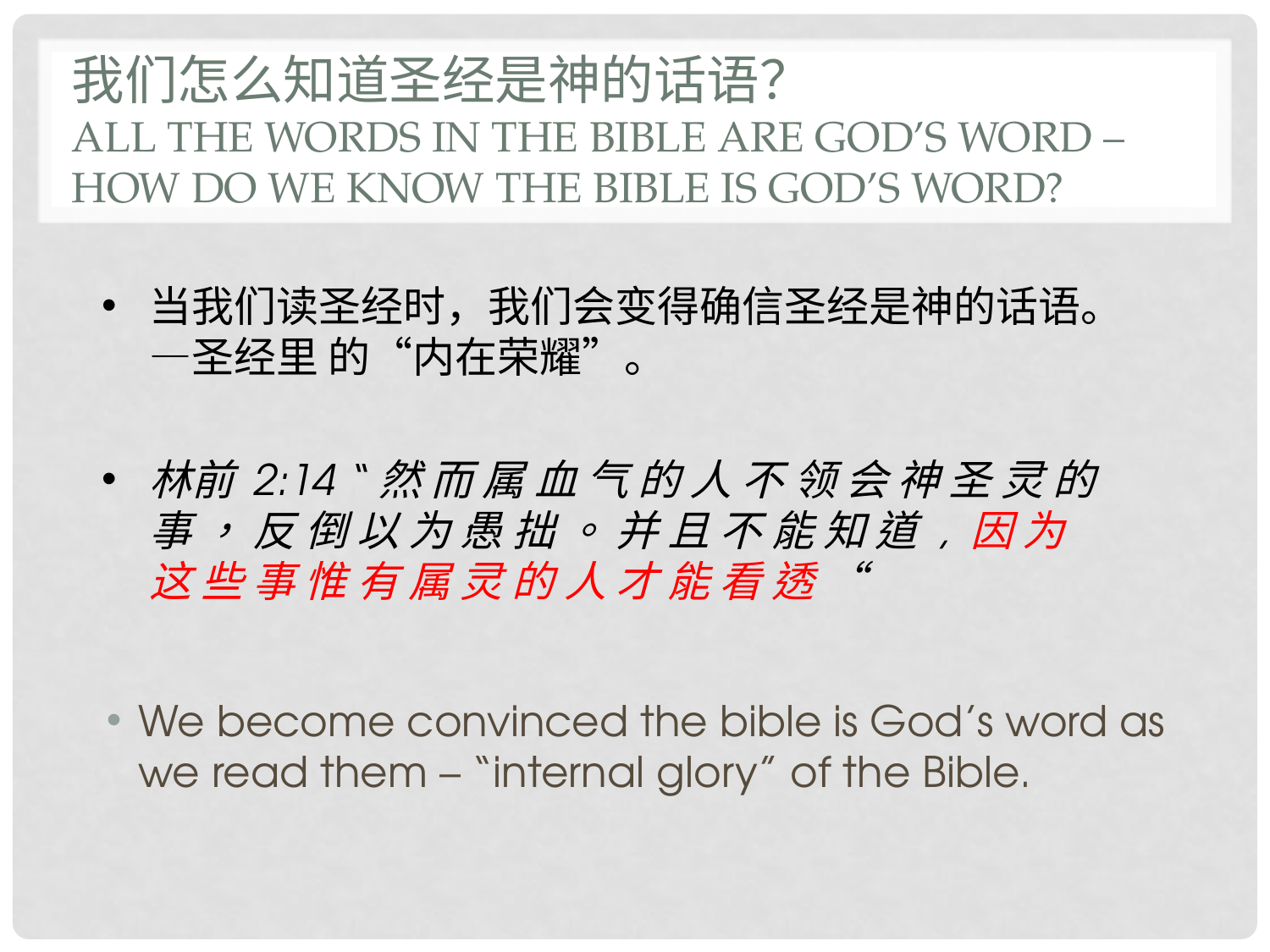

# 我们怎么知道圣经是神的话语？ All the words in the Bible are God’s word – how do we know the bible is god’s word?
当我们读圣经时，我们会变得确信圣经是神的话语。—圣经里 的“内在荣耀”。

林前 2:14 “然 而 属 血 气 的 人 不 领 会 神 圣 灵 的 事 ， 反 倒 以 为 愚 拙 。 并 且 不 能 知 道 , 因 为 这 些 事 惟 有 属 灵 的 人 才 能 看 透 “

We become convinced the bible is God’s word as we read them – “internal glory” of the Bible.